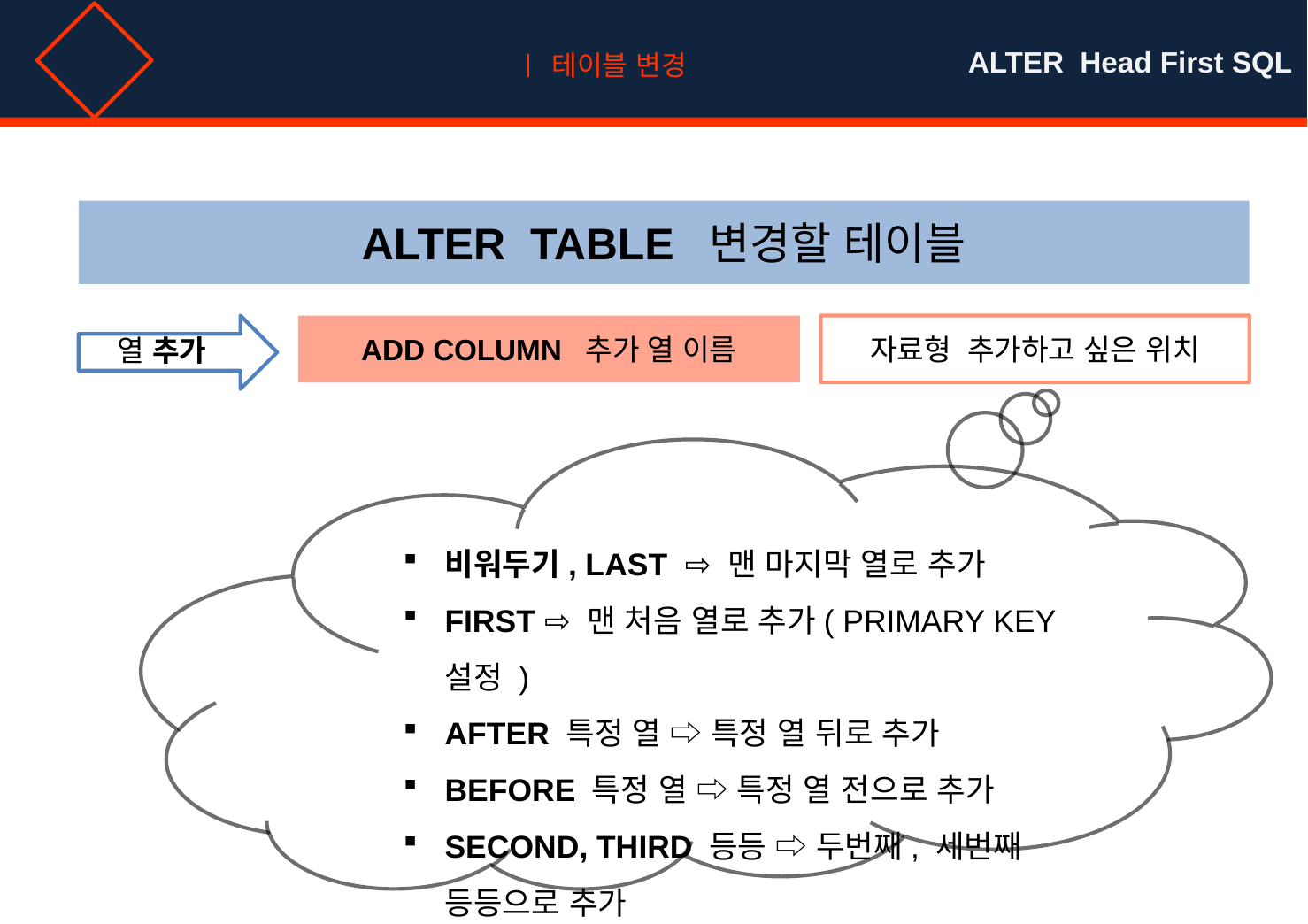

01
ADD
ALTER  Head First SQL
테이블 변경
ALTER  TABLE  변경할 테이블

ADD COLUMN  추가 열 이름
자료형  추가하고 싶은 위치
열 추가

비워두기, LAST  ⇨ 맨 마지막 열로 추가
FIRST ⇨ 맨 처음 열로 추가( PRIMARY KEY 설정 )
AFTER 특정 열 ⇨ 특정 열 뒤로 추가
BEFORE 특정 열 ⇨ 특정 열 전으로 추가
SECOND, THIRD 등등 ⇨ 두번째, 세번째 등등으로 추가